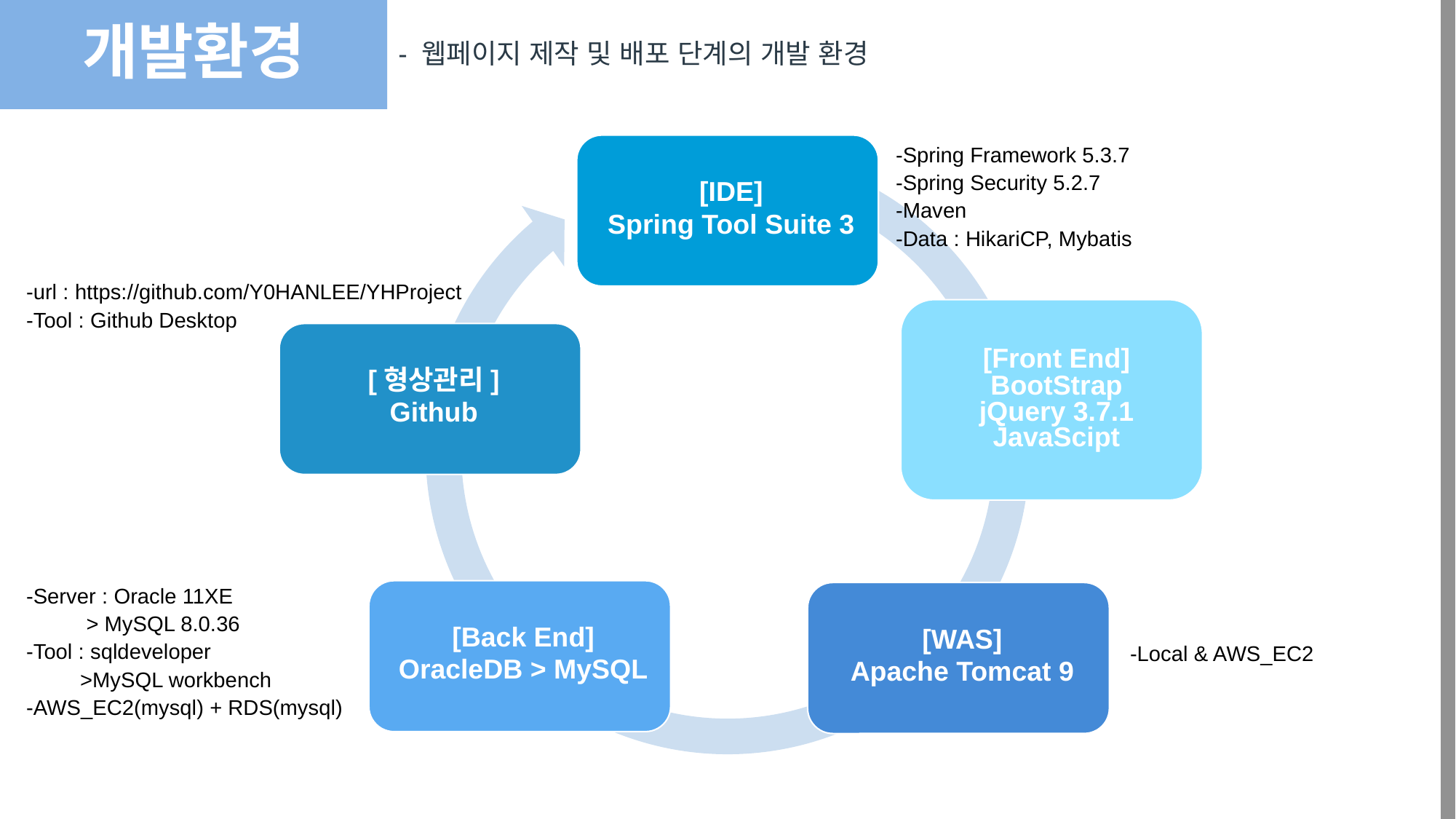

개발환경
- 웹페이지 제작 및 배포 단계의 개발 환경
[IDE]
Spring Tool Suite 3
[Front End]
BootStrap
jQuery 3.7.1
JavaScipt
[WAS]
Apache Tomcat 9
[Back End]
OracleDB > MySQL
[형상관리]
Github
-Spring Framework 5.3.7
-Spring Security 5.2.7
-Maven
-Data : HikariCP, Mybatis
-url : https://github.com/Y0HANLEE/YHProject
-Tool : Github Desktop

-Server : Oracle 11XE
          > MySQL 8.0.36
-Tool : sqldeveloper
         >MySQL workbench
-AWS_EC2(mysql) + RDS(mysql)
-Local & AWS_EC2